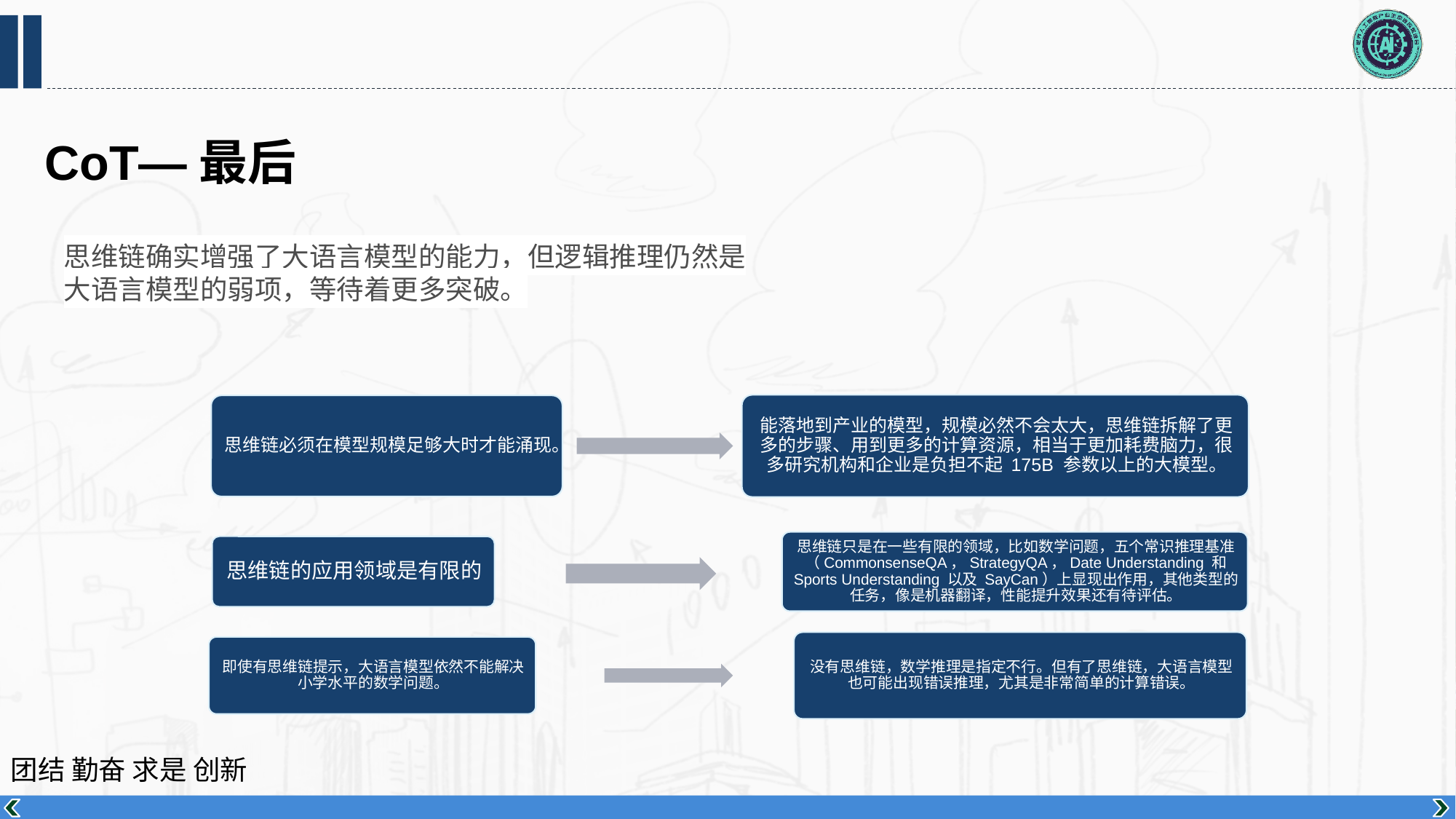

CoT—最后
思维链必须在模型规模足够大时才能涌现。

能落地到产业的模型，规模必然不会太大，思维链拆解了更多的步骤、用到更多的计算资源，相当于更加耗费脑力，很多研究机构和企业是负担不起 175B 参数以上的大模型。
思维链确实增强了大语言模型的能力，但逻辑推理仍然是大语言模型的弱项，等待着更多突破。
思维链的应用领域是有限的

思维链只是在一些有限的领域，比如数学问题，五个常识推理基准（CommonsenseQA，StrategyQA，Date Understanding 和 Sports Understanding 以及 SayCan）上显现出作用，其他类型的任务，像是机器翻译，性能提升效果还有待评估。
即使有思维链提示，大语言模型依然不能解决小学水平的数学问题。

没有思维链，数学推理是指定不行。但有了思维链，大语言模型也可能出现错误推理，尤其是非常简单的计算错误。